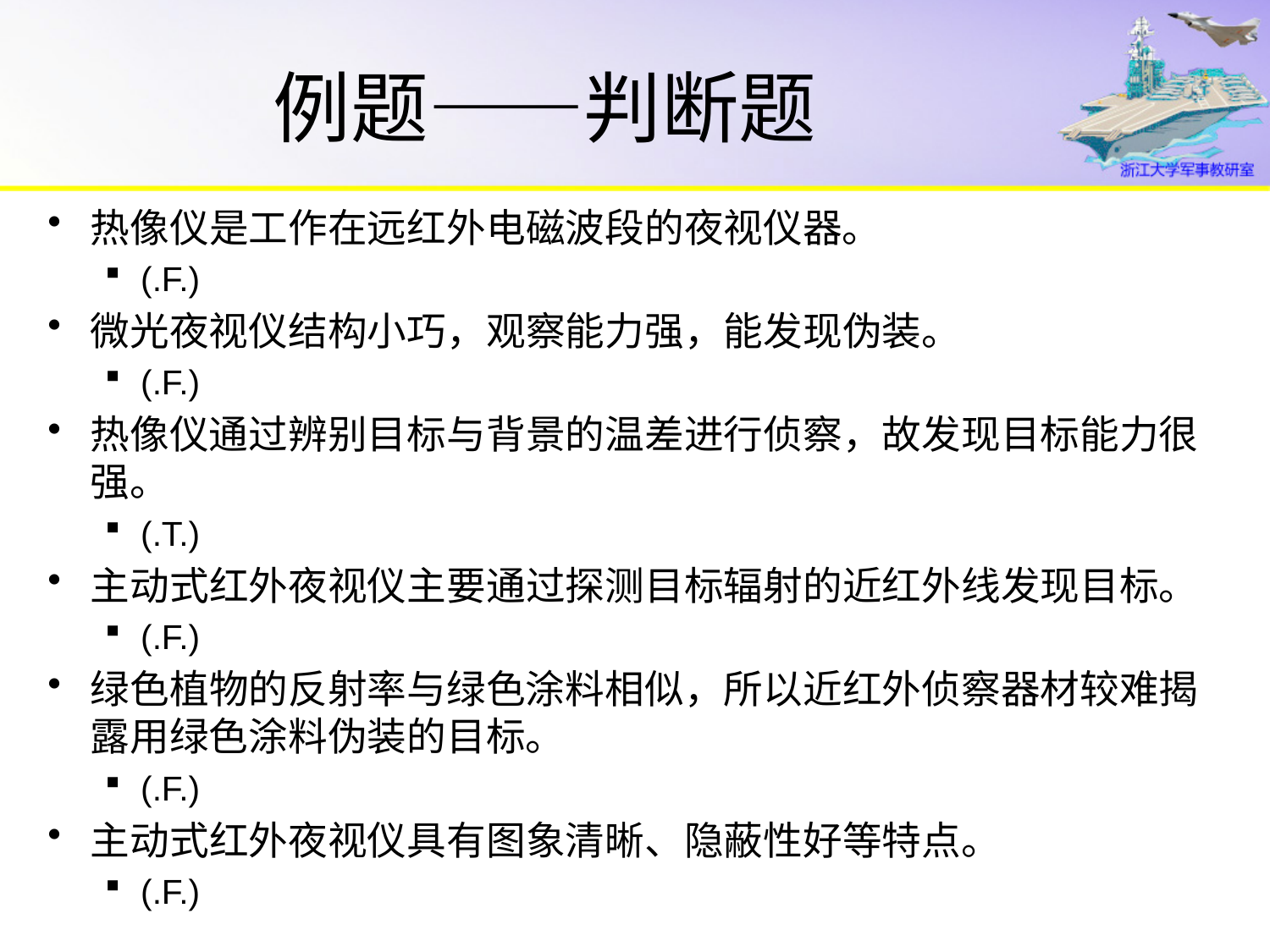

# 例题——判断题
热像仪是工作在远红外电磁波段的夜视仪器。
(.F.)
微光夜视仪结构小巧，观察能力强，能发现伪装。
(.F.)
热像仪通过辨别目标与背景的温差进行侦察，故发现目标能力很强。
(.T.)
主动式红外夜视仪主要通过探测目标辐射的近红外线发现目标。
(.F.)
绿色植物的反射率与绿色涂料相似，所以近红外侦察器材较难揭露用绿色涂料伪装的目标。
(.F.)
主动式红外夜视仪具有图象清晰、隐蔽性好等特点。
(.F.)